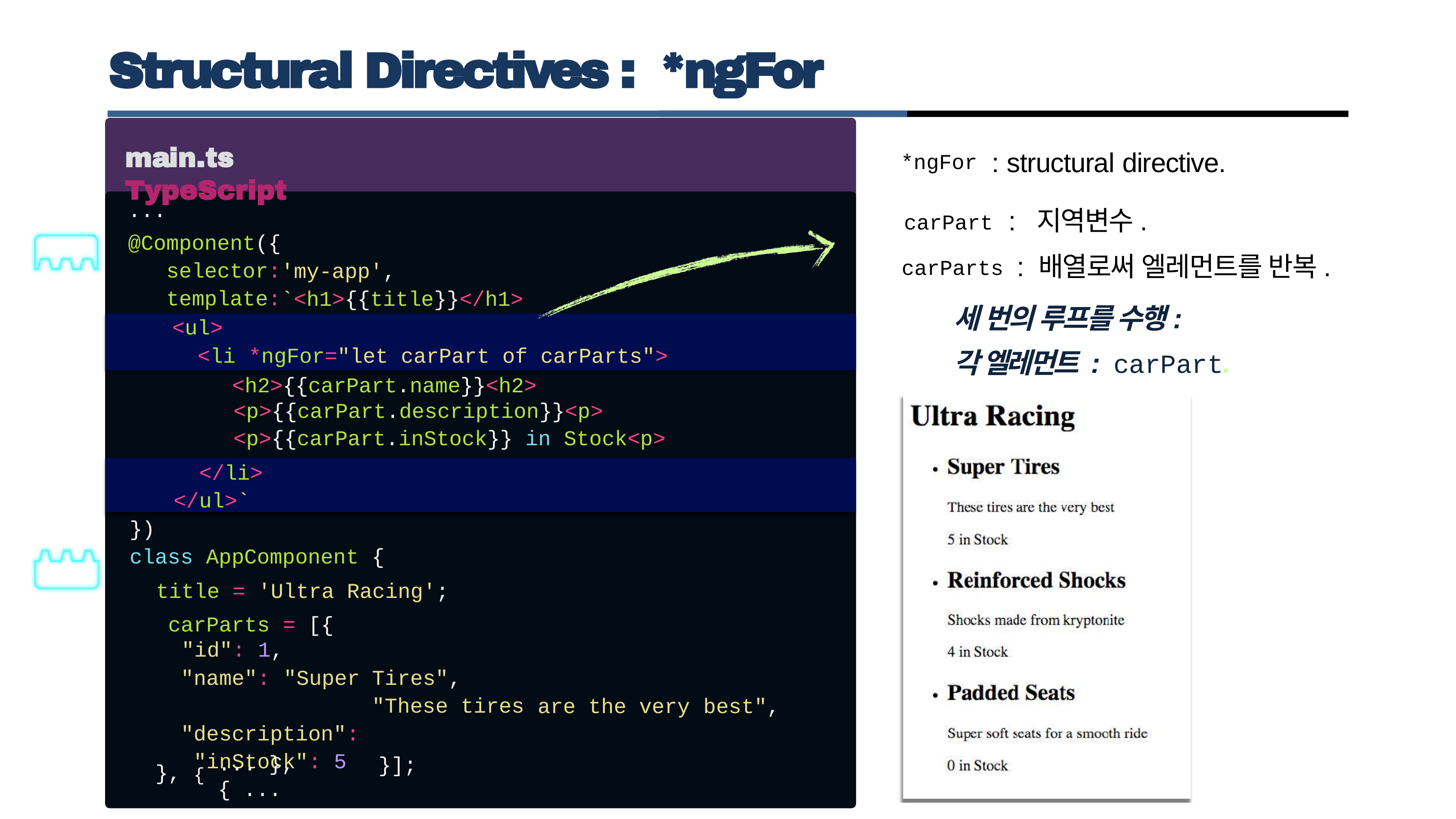

# Structural Directives :  *ngFor

main.ts	TypeScript
: structural directive.
*ngFor

...
@Component({  selector:  template:
:  지역변수.
carPart

: 배열로써 엘레먼트를 반복.
carParts
'my-app',
`<h1>{{title}}</h1>
세 번의 루프를 수행:
각 엘레먼트 :  carPart.

<ul>
<li *ngFor="let carPart of carParts">
<h2>{{carPart.name}}<h2>
<p>{{carPart.description}}<p>
<p>{{carPart.inStock}} in Stock<p>

</li>
</ul>`
})
class AppComponent {
title = 'Ultra Racing';  carParts = [{
"id": 1,

"name": "Super  "description":  "inStock": 5
Tires",
"These tires

}];
are the very
best",
}, {
... }, { ...